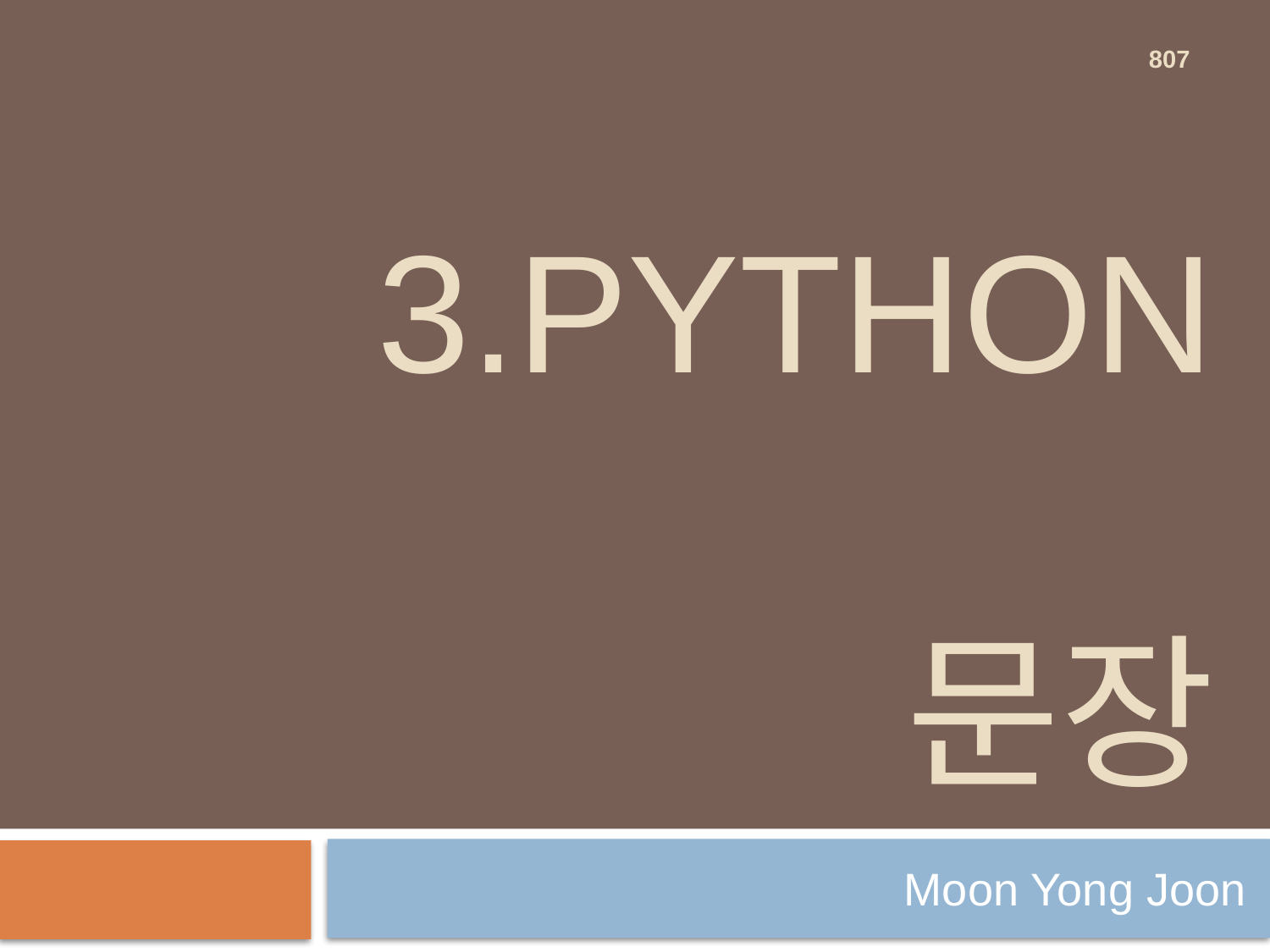

807
# 3.Python 문장
Moon Yong Joon